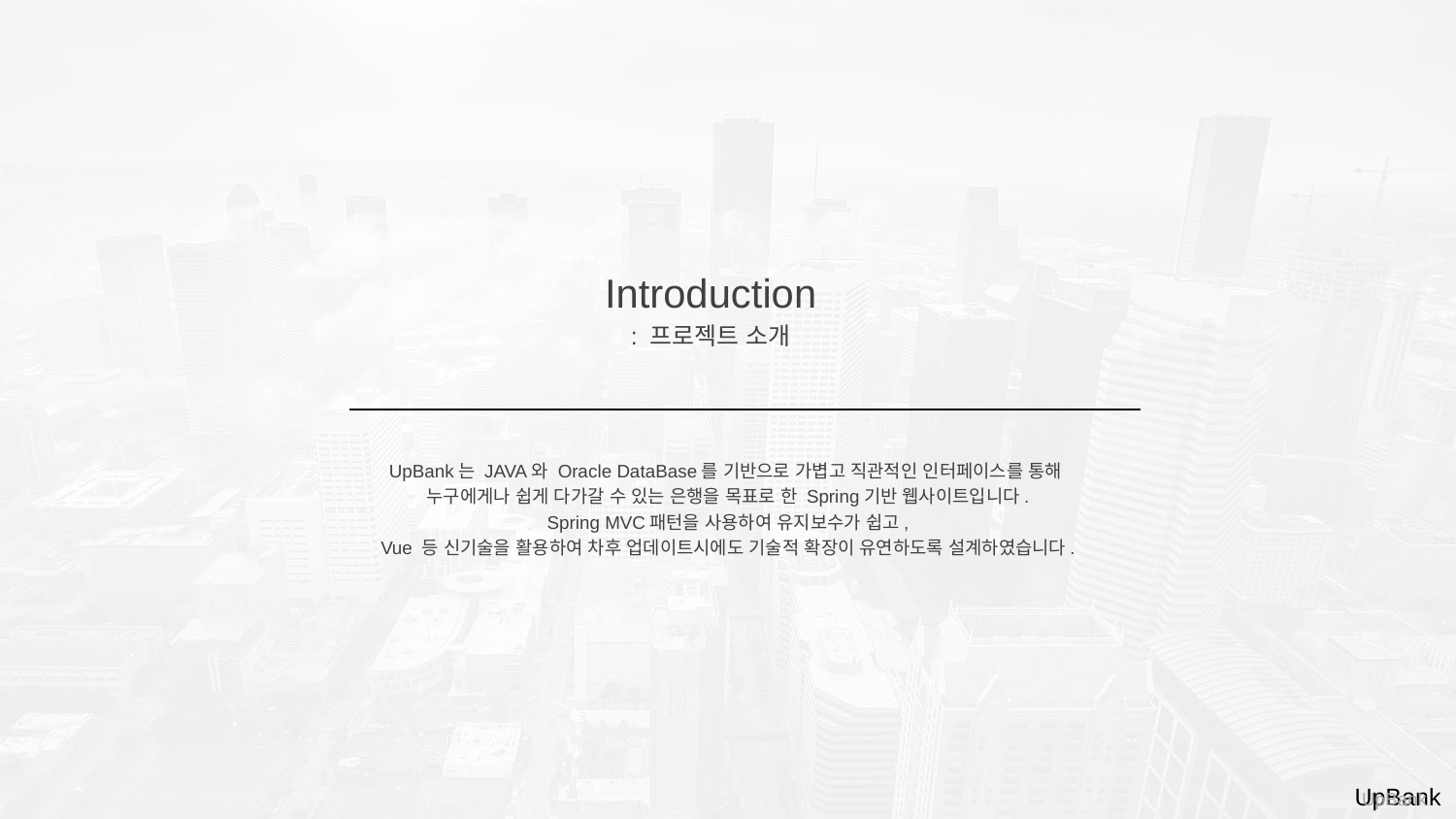

Introduction
: 프로젝트 소개
UpBank는 JAVA와 Oracle DataBase를 기반으로 가볍고 직관적인 인터페이스를 통해
누구에게나 쉽게 다가갈 수 있는 은행을 목표로 한 Spring기반 웹사이트입니다.
 Spring MVC패턴을 사용하여 유지보수가 쉽고,
Vue 등 신기술을 활용하여 차후 업데이트시에도 기술적 확장이 유연하도록 설계하였습니다.